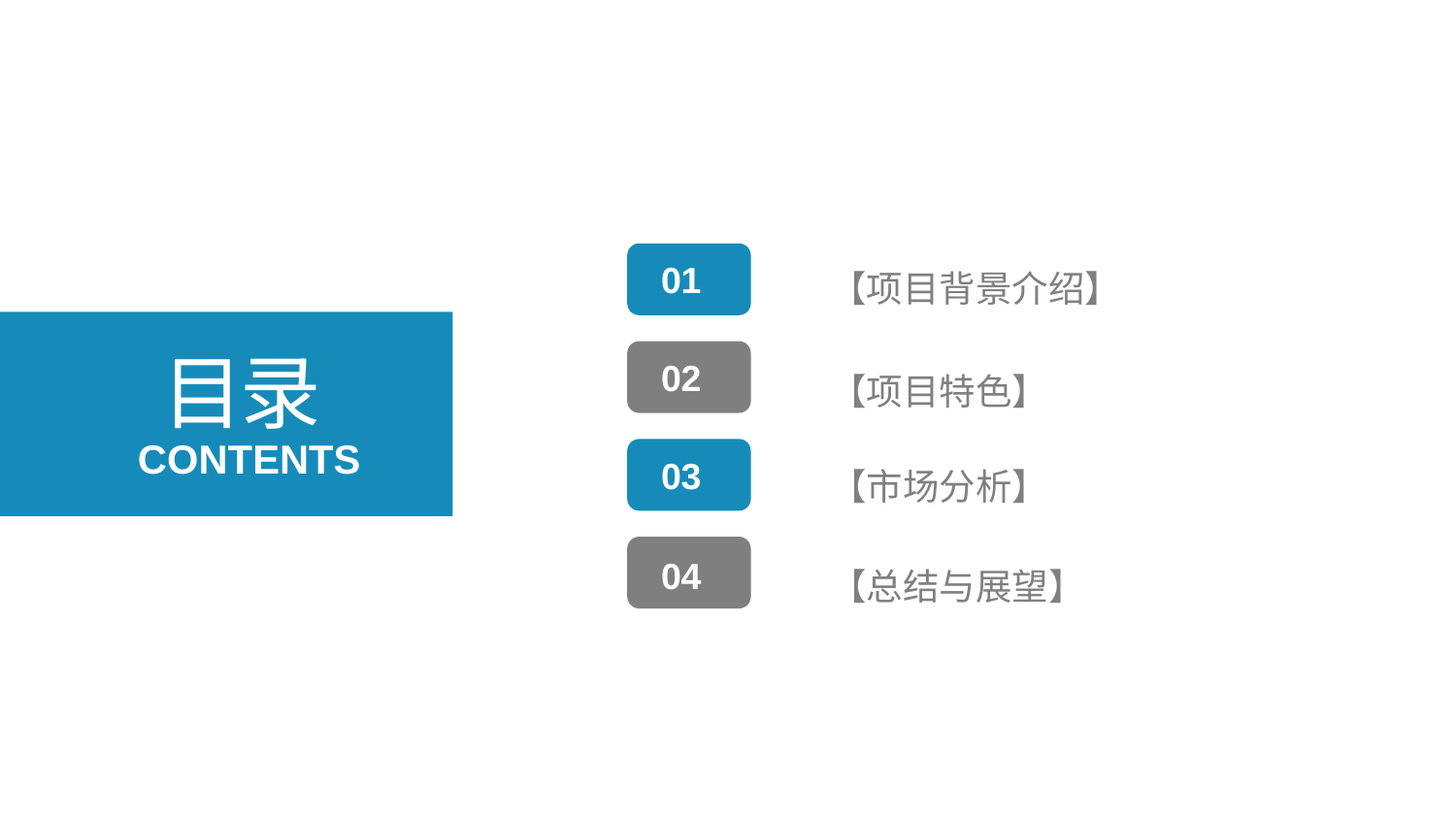

01
【项目背景介绍】

目录
02

【项目特色】
CONTENTS
03
【市场分析】

04
【总结与展望】